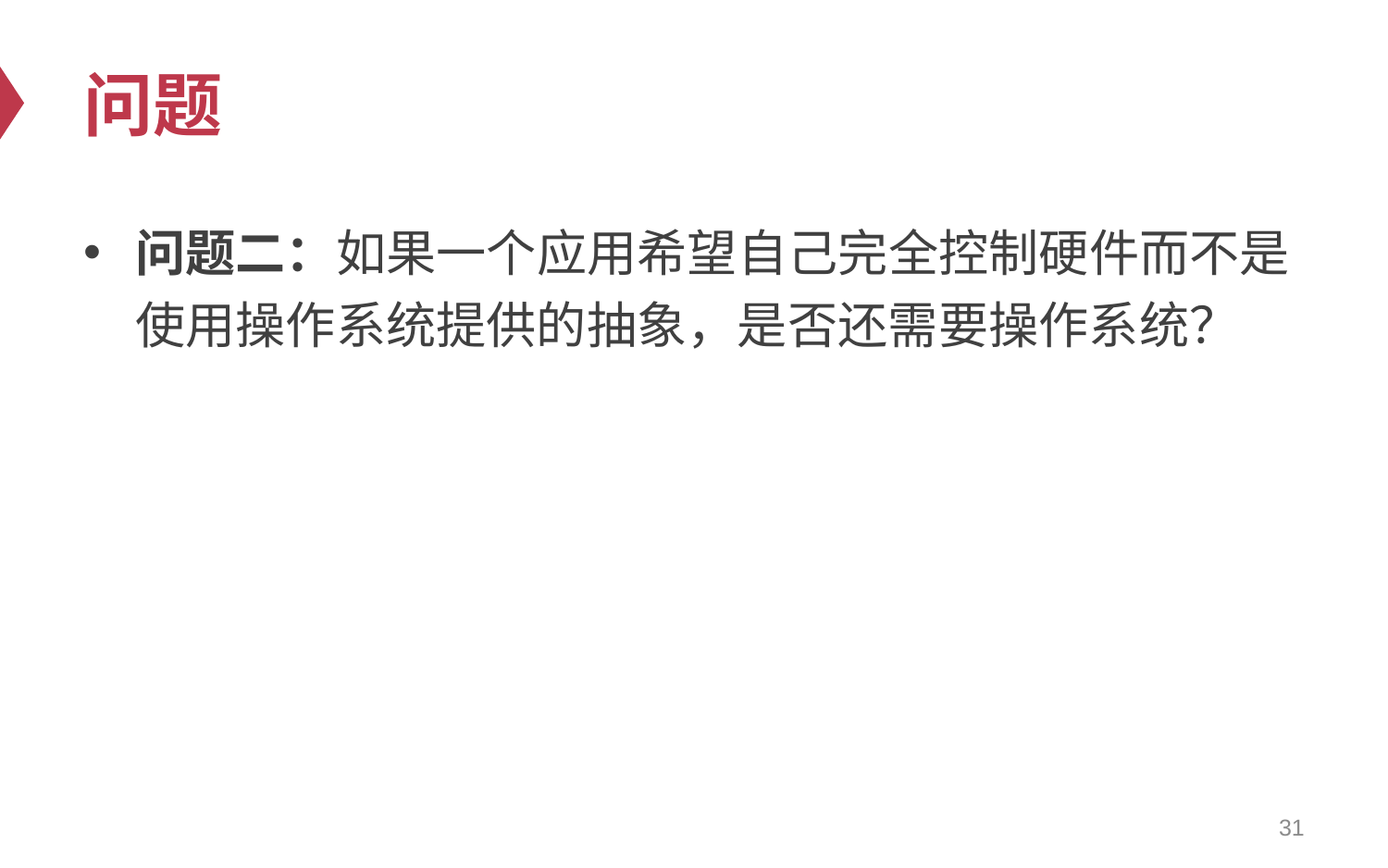

# 问题
问题二：如果一个应用希望自己完全控制硬件而不是使用操作系统提供的抽象，是否还需要操作系统？
31